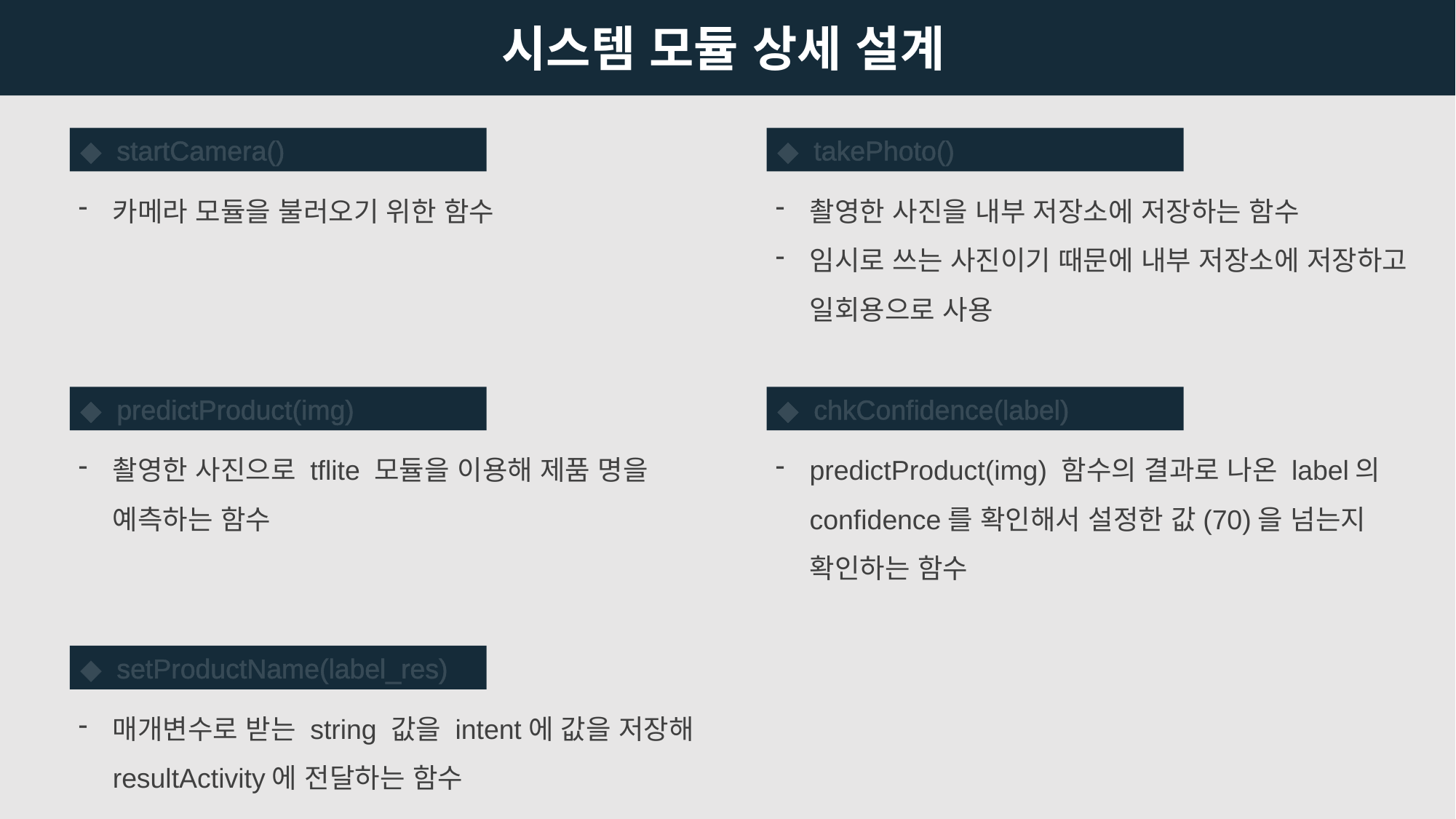

시스템 모듈 상세 설계
◆  startCamera()
카메라 모듈을 불러오기 위한 함수
◆  takePhoto()
촬영한 사진을 내부 저장소에 저장하는 함수
임시로 쓰는 사진이기 때문에 내부 저장소에 저장하고 일회용으로 사용
◆  predictProduct(img)
촬영한 사진으로 tflite 모듈을 이용해 제품 명을 예측하는 함수
◆  chkConfidence(label)
predictProduct(img) 함수의 결과로 나온 label의 confidence를 확인해서 설정한 값(70)을 넘는지 확인하는 함수
◆  setProductName(label_res)
매개변수로 받는 string 값을 intent에 값을 저장해 resultActivity에 전달하는 함수